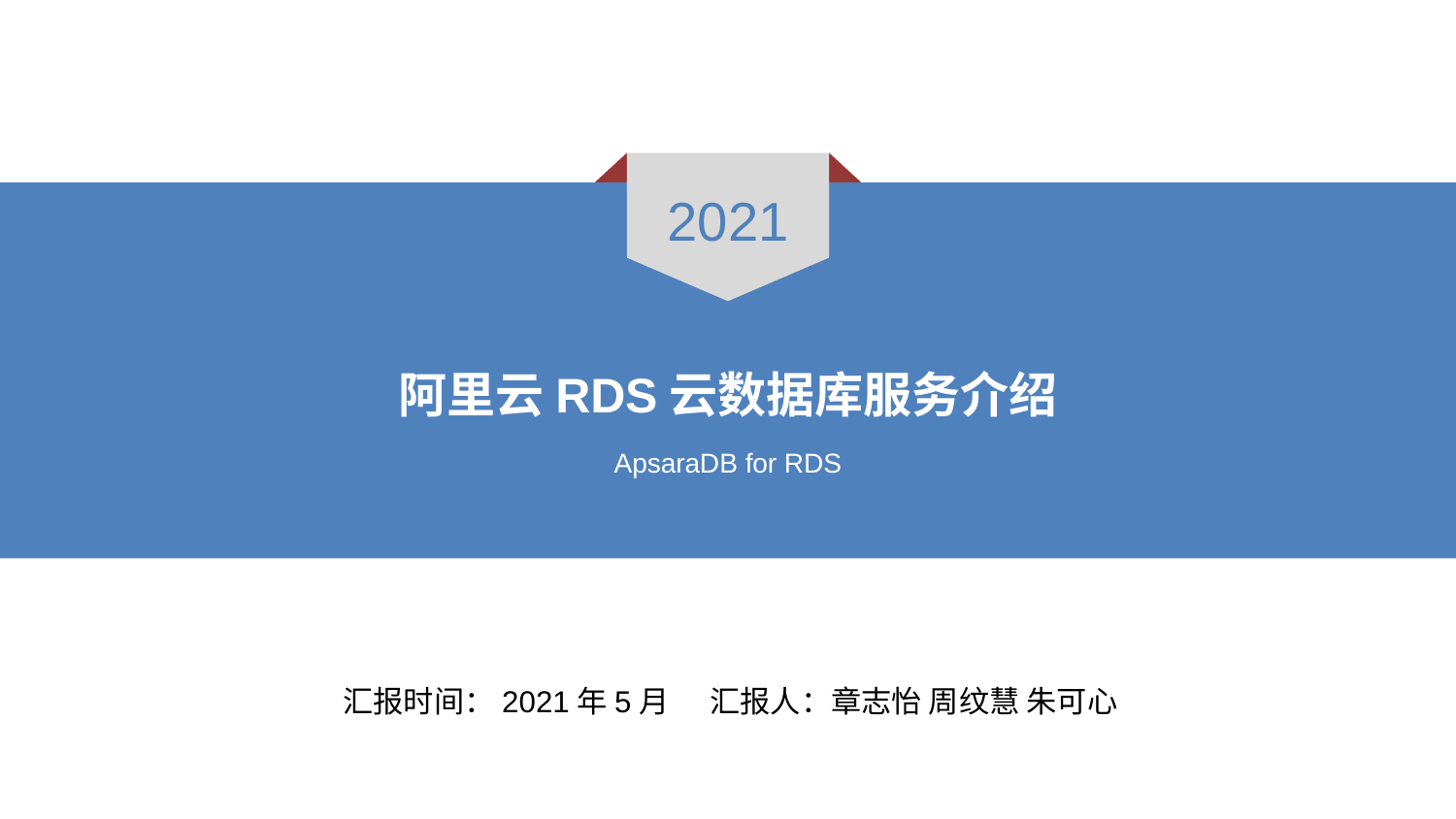

2021

阿里云RDS云数据库服务介绍
ApsaraDB for RDS
汇报时间：2021年5月      汇报人：章志怡 周纹慧 朱可心